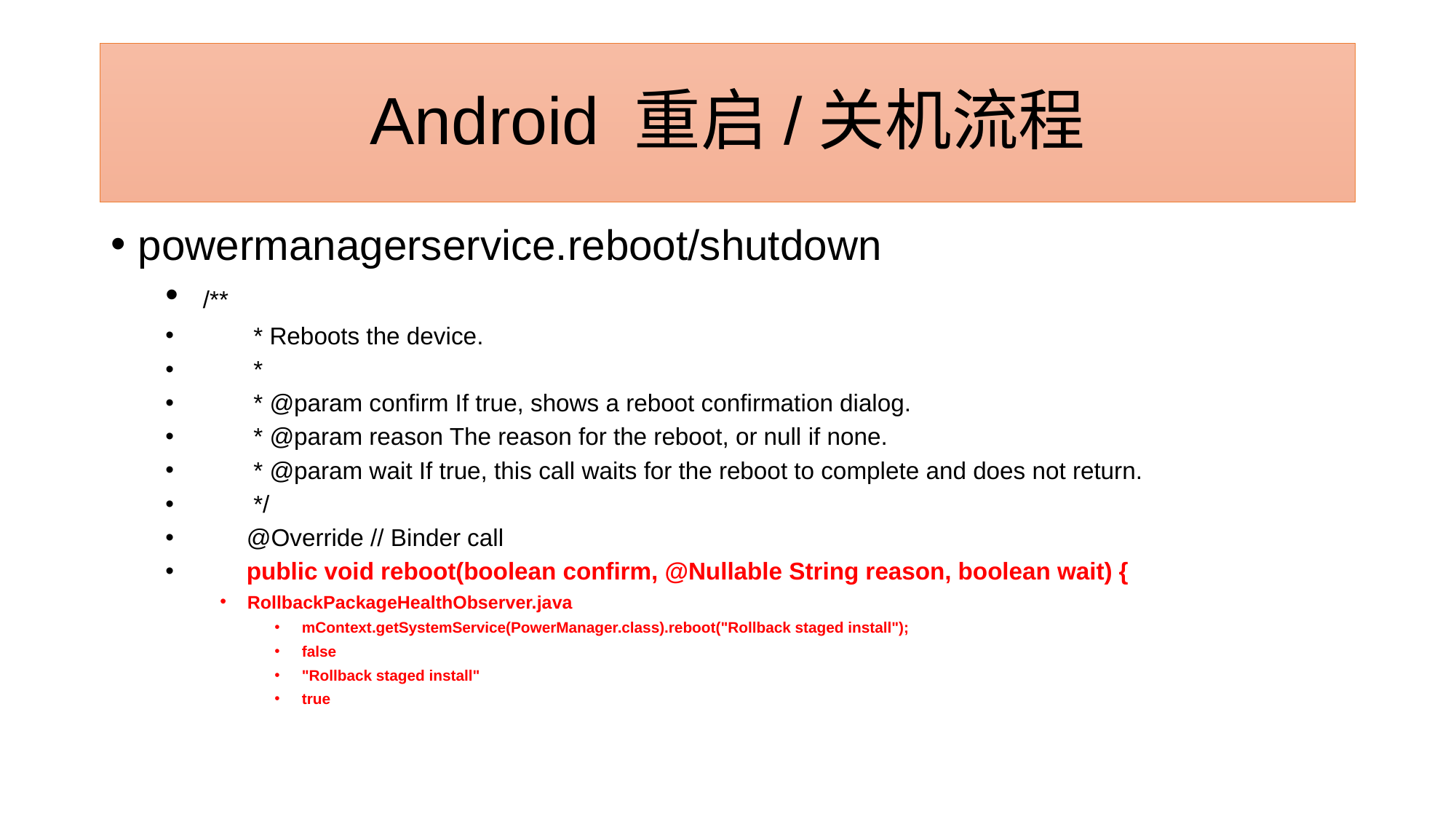

# Android 重启/关机流程
powermanagerservice.reboot/shutdown
 /**
         * Reboots the device.
         *
         * @param confirm If true, shows a reboot confirmation dialog.
         * @param reason The reason for the reboot, or null if none.
         * @param wait If true, this call waits for the reboot to complete and does not return.
         */
        @Override // Binder call
        public void reboot(boolean confirm, @Nullable String reason, boolean wait) {
RollbackPackageHealthObserver.java
mContext.getSystemService(PowerManager.class).reboot("Rollback staged install");
false
"Rollback staged install"
true